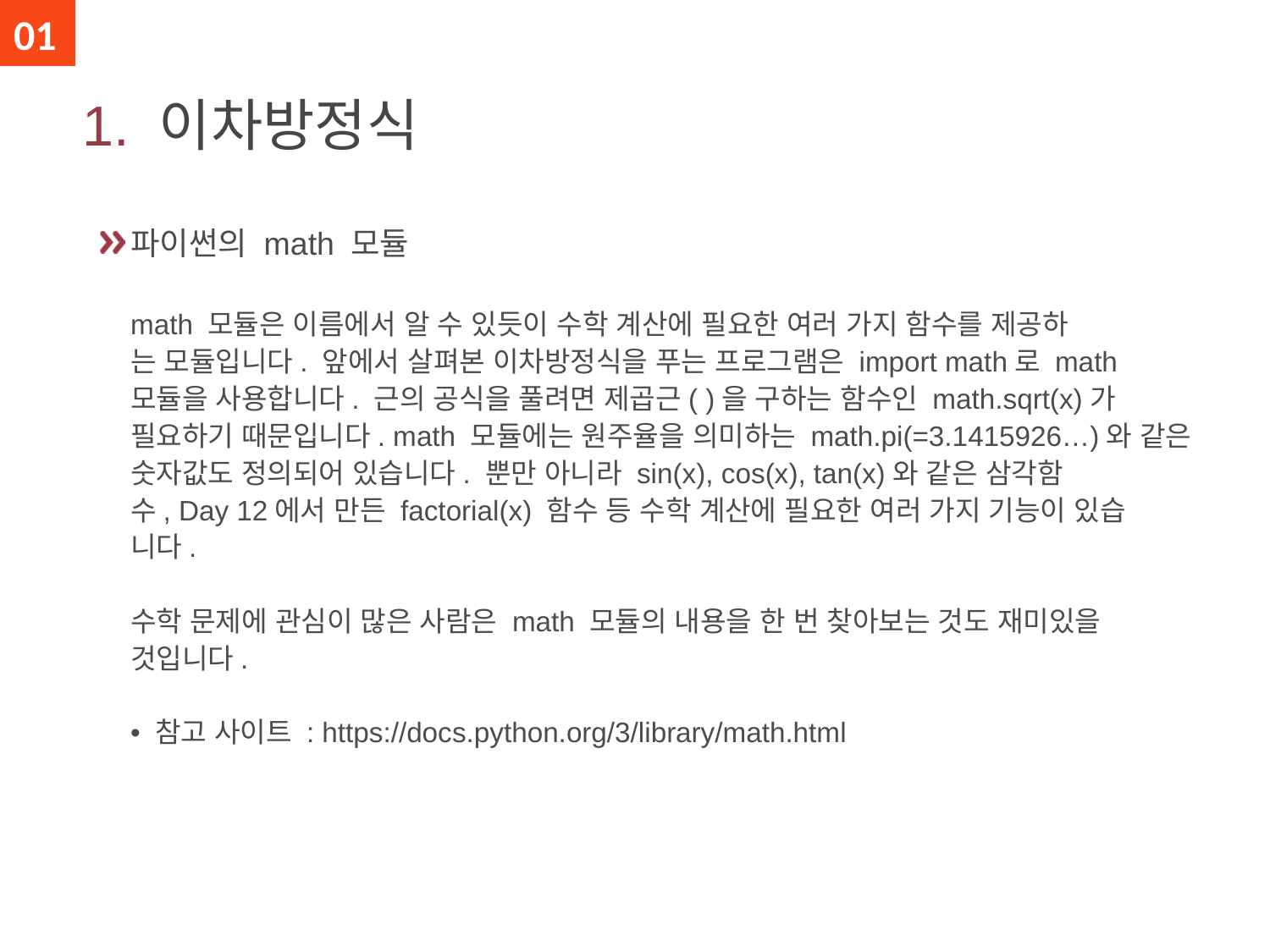

01
# 1. 이차방정식
파이썬의 math 모듈
math 모듈은 이름에서 알 수 있듯이 수학 계산에 필요한 여러 가지 함수를 제공하
는 모듈입니다. 앞에서 살펴본 이차방정식을 푸는 프로그램은 import math로 math
모듈을 사용합니다. 근의 공식을 풀려면 제곱근( )을 구하는 함수인 math.sqrt(x)가
필요하기 때문입니다. math 모듈에는 원주율을 의미하는 math.pi(=3.1415926…)와 같은 숫자값도 정의되어 있습니다. 뿐만 아니라 sin(x), cos(x), tan(x)와 같은 삼각함
수, Day 12에서 만든 factorial(x) 함수 등 수학 계산에 필요한 여러 가지 기능이 있습
니다.
수학 문제에 관심이 많은 사람은 math 모듈의 내용을 한 번 찾아보는 것도 재미있을 것입니다.
• 참고 사이트 : https://docs.python.org/3/library/math.html